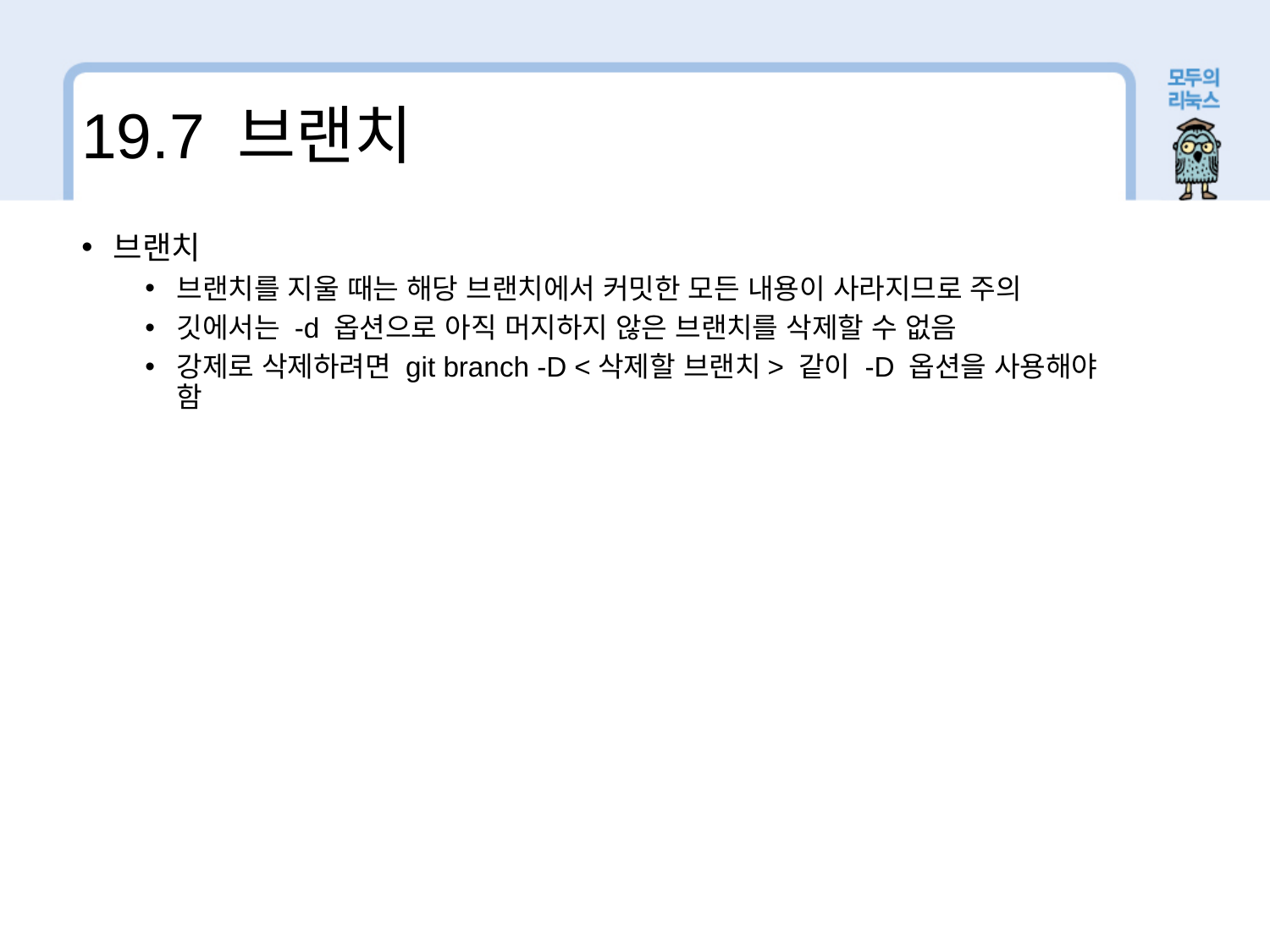

19.7 브랜치
브랜치
브랜치를 지울 때는 해당 브랜치에서 커밋한 모든 내용이 사라지므로 주의
깃에서는 -d 옵션으로 아직 머지하지 않은 브랜치를 삭제할 수 없음
강제로 삭제하려면 git branch -D <삭제할 브랜치> 같이 -D 옵션을 사용해야 함